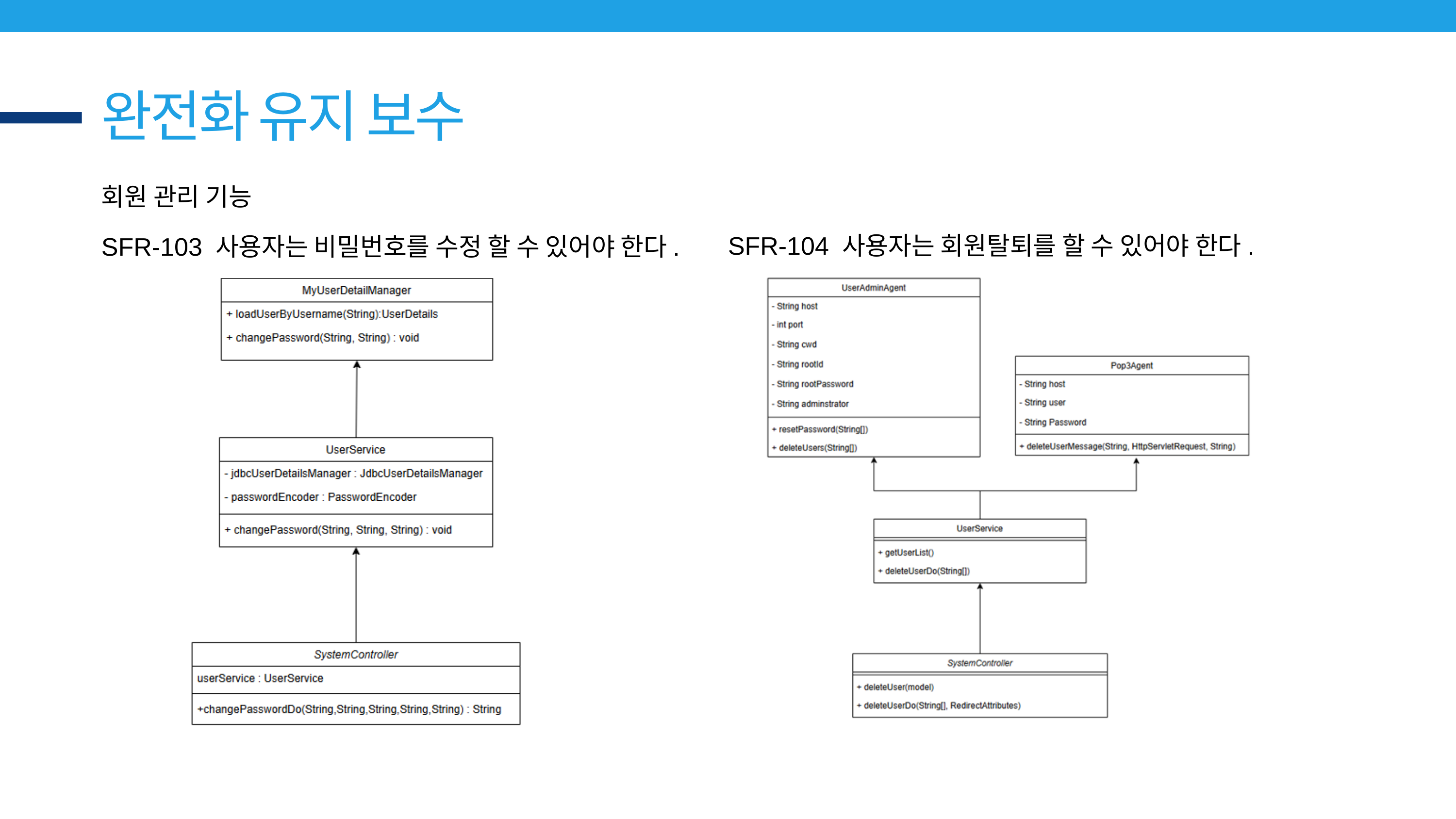

완전화 유지 보수

회원 관리 기능
SFR-104 사용자는 회원탈퇴를 할 수 있어야 한다.
SFR-103 사용자는 비밀번호를 수정 할 수 있어야 한다.